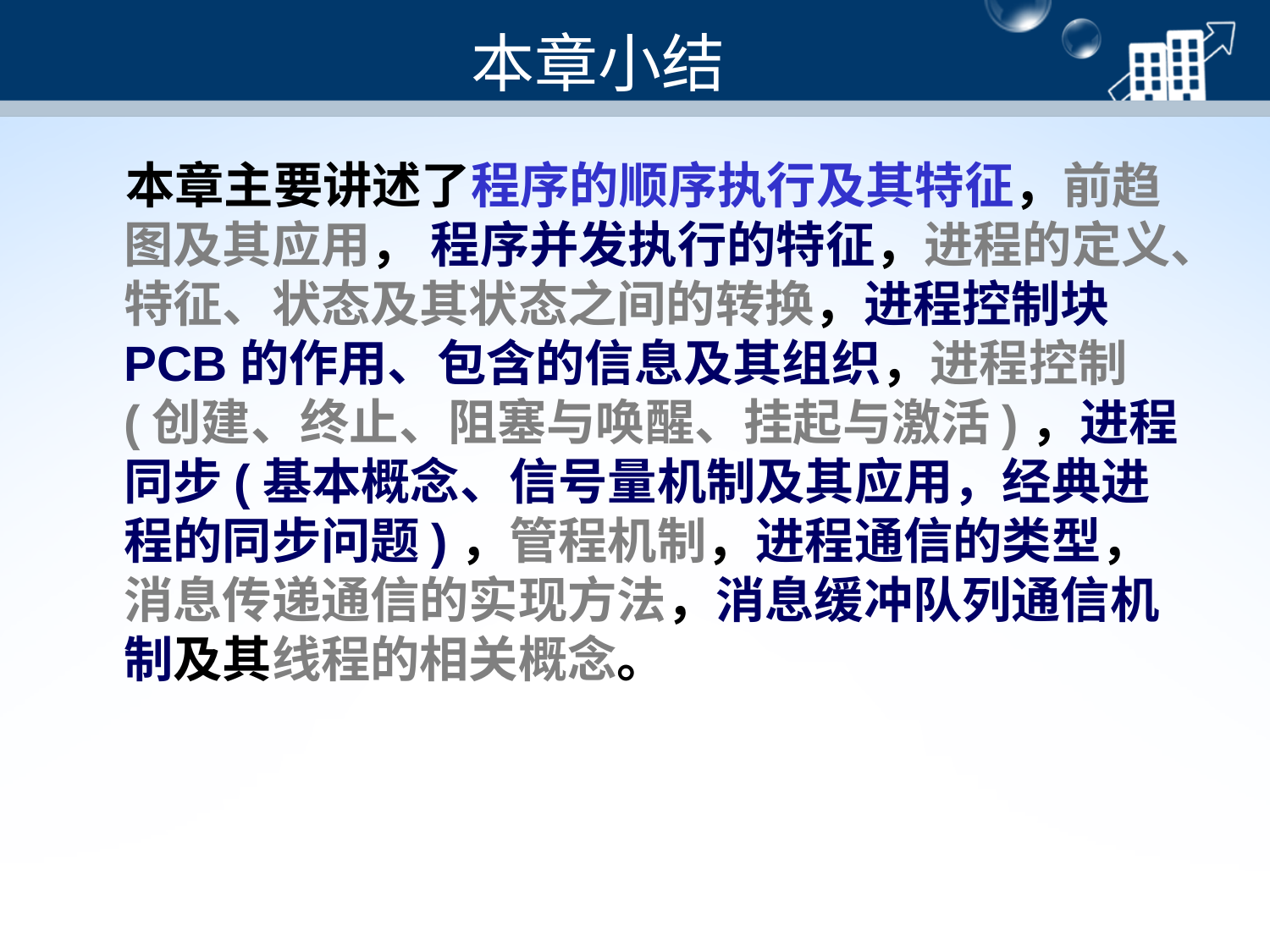

# 本章小结
本章主要讲述了程序的顺序执行及其特征，前趋图及其应用， 程序并发执行的特征，进程的定义、特征、状态及其状态之间的转换，进程控制块PCB的作用、包含的信息及其组织，进程控制(创建、终止、阻塞与唤醒、挂起与激活)，进程同步(基本概念、信号量机制及其应用，经典进程的同步问题)，管程机制，进程通信的类型，消息传递通信的实现方法，消息缓冲队列通信机制及其线程的相关概念。